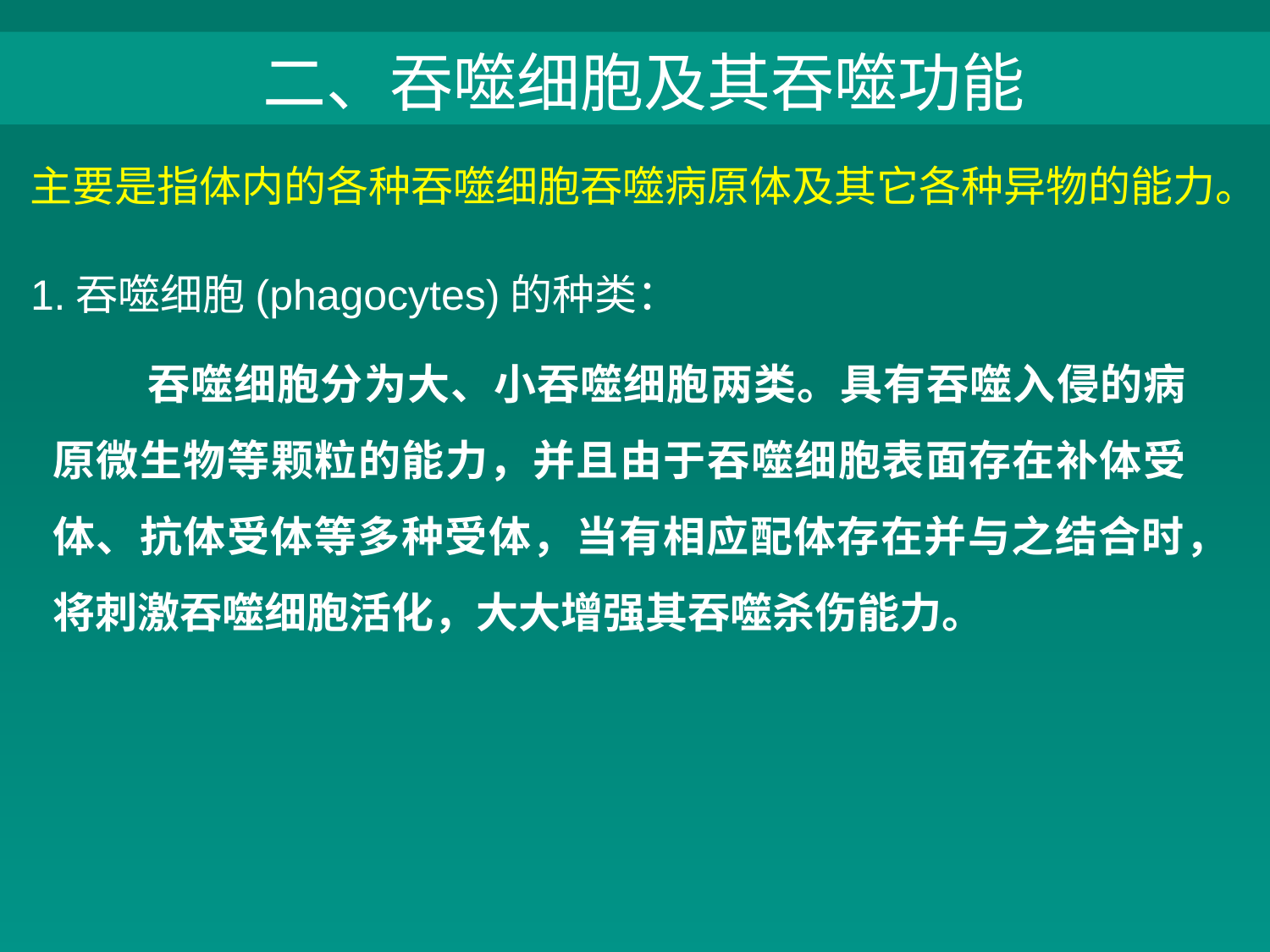

二、吞噬细胞及其吞噬功能
主要是指体内的各种吞噬细胞吞噬病原体及其它各种异物的能力。
1.吞噬细胞(phagocytes)的种类：
        吞噬细胞分为大、小吞噬细胞两类。具有吞噬入侵的病原微生物等颗粒的能力，并且由于吞噬细胞表面存在补体受体、抗体受体等多种受体，当有相应配体存在并与之结合时，将刺激吞噬细胞活化，大大增强其吞噬杀伤能力。